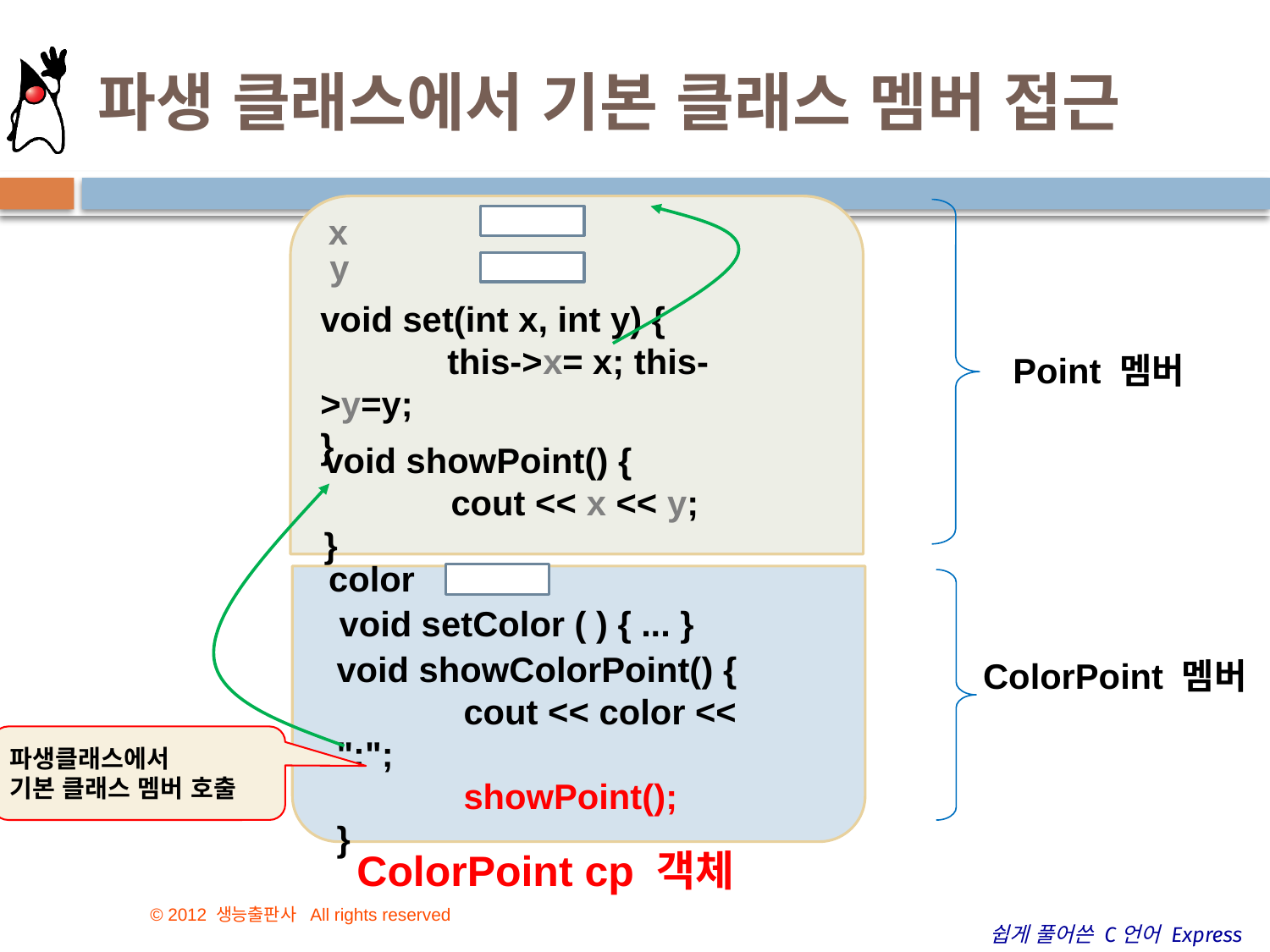

# 파생 클래스에서 기본 클래스 멤버 접근
13

x

y

void set(int x, int y) {
	this->x= x; this->y=y;
}
Point 멤버
void showPoint() {
	cout << x << y;
}

color

void setColor ( ) { ... }
void showColorPoint() {
	cout << color << ":";
	showPoint();
}
ColorPoint 멤버
파생클래스에서
기본 클래스 멤버 호출
ColorPoint cp 객체